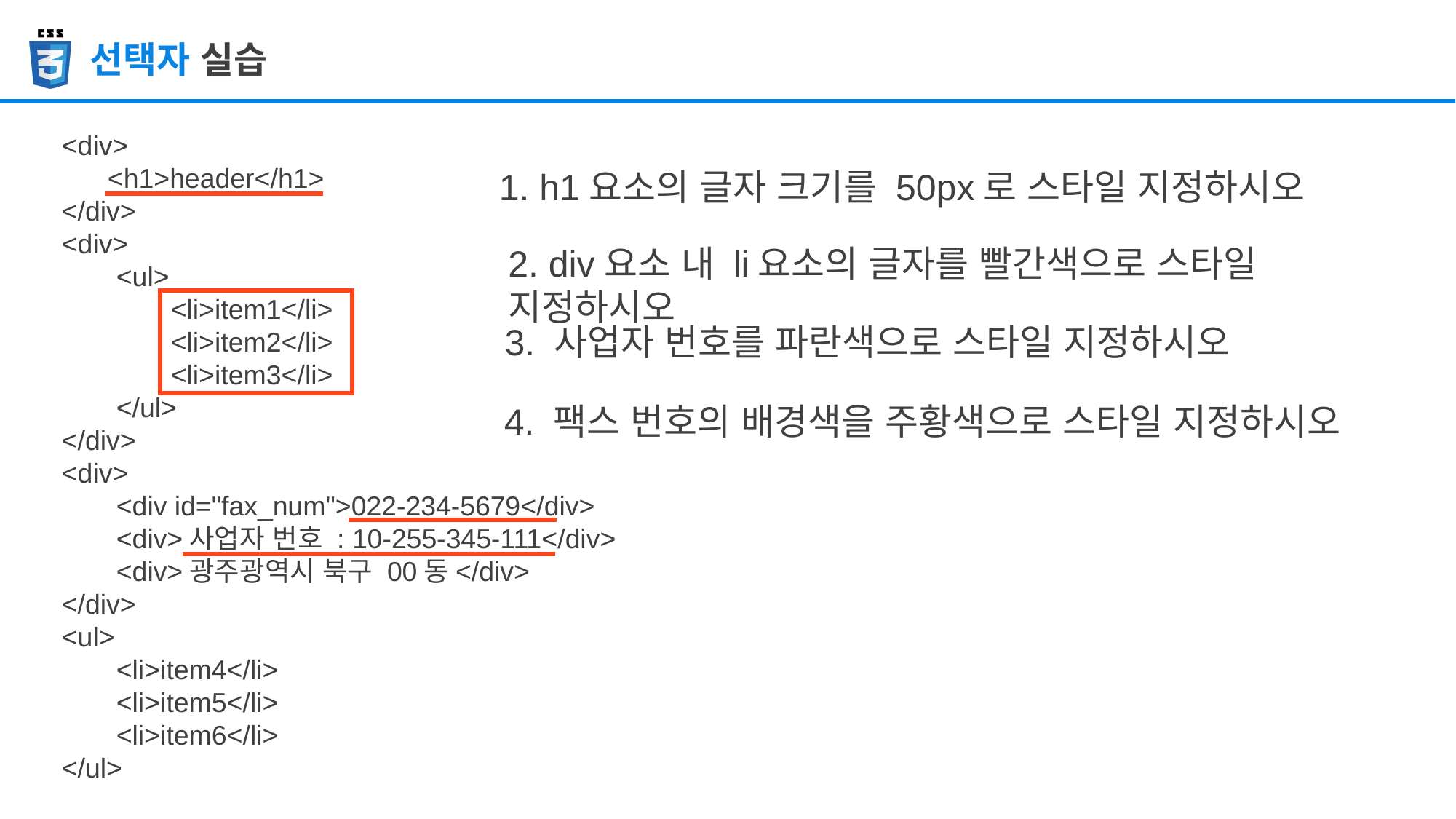

선택자 실습
<div>
      <h1>header</h1>
</div>
<div>
<ul>
<li>item1</li>
<li>item2</li>
<li>item3</li>
</ul>
</div>
<div>
<div id="fax_num">022-234-5679</div>
<div>사업자 번호 : 10-255-345-111</div>
<div>광주광역시 북구 00동</div>
</div>
<ul>
<li>item4</li>
<li>item5</li>
<li>item6</li>
</ul>
1. h1요소의 글자 크기를 50px로 스타일 지정하시오
2. div요소 내 li요소의 글자를 빨간색으로 스타일 지정하시오

3. 사업자 번호를 파란색으로 스타일 지정하시오
4. 팩스 번호의 배경색을 주황색으로 스타일 지정하시오